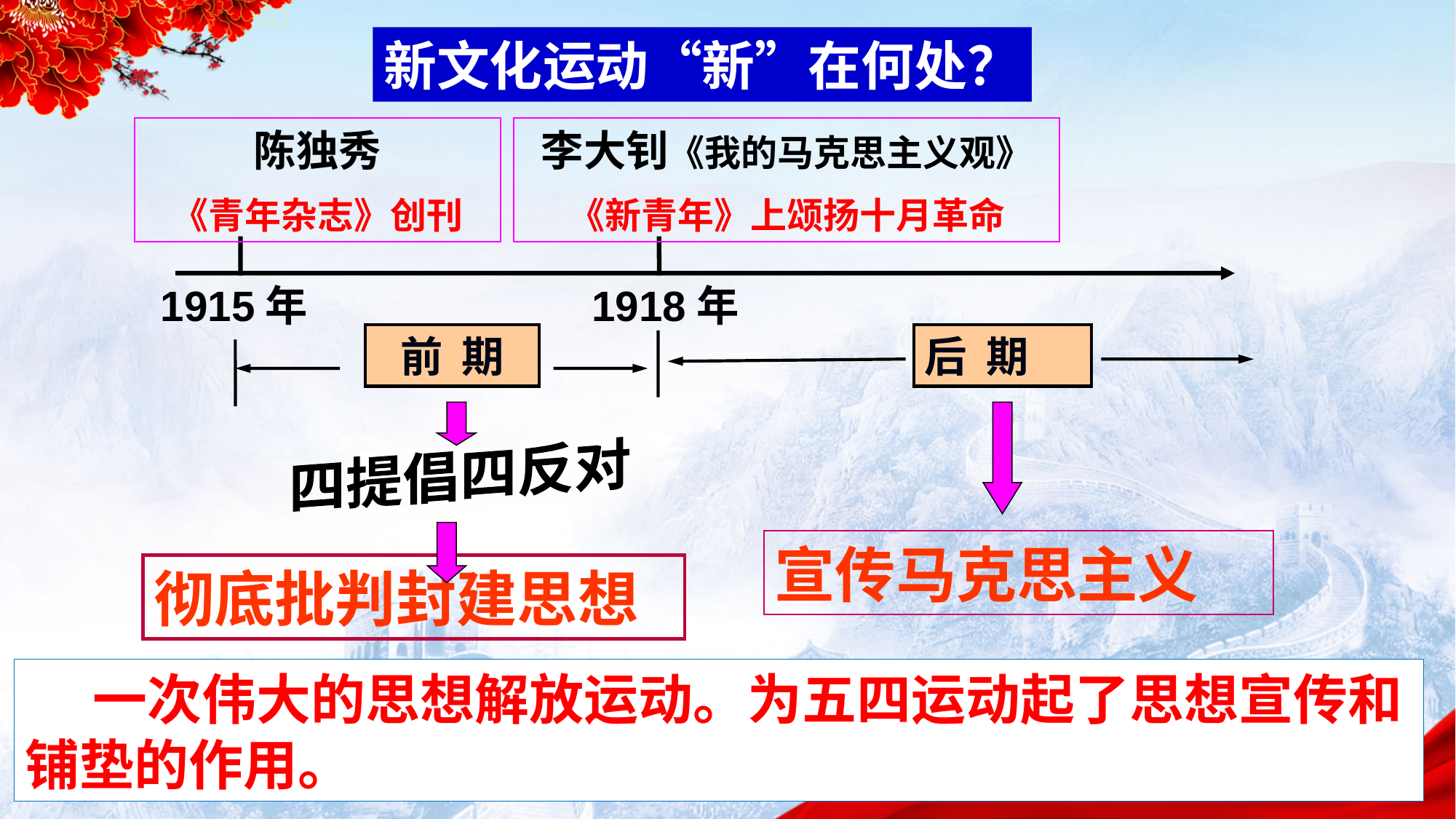

新文化运动“新”在何处？
陈独秀
《青年杂志》创刊
李大钊《我的马克思主义观》
《新青年》上颂扬十月革命

1915年
1918年
前  期

后  期

四提倡四反对

宣传马克思主义
彻底批判封建思想
      一次伟大的思想解放运动。为五四运动起了思想宣传和铺垫的作用。